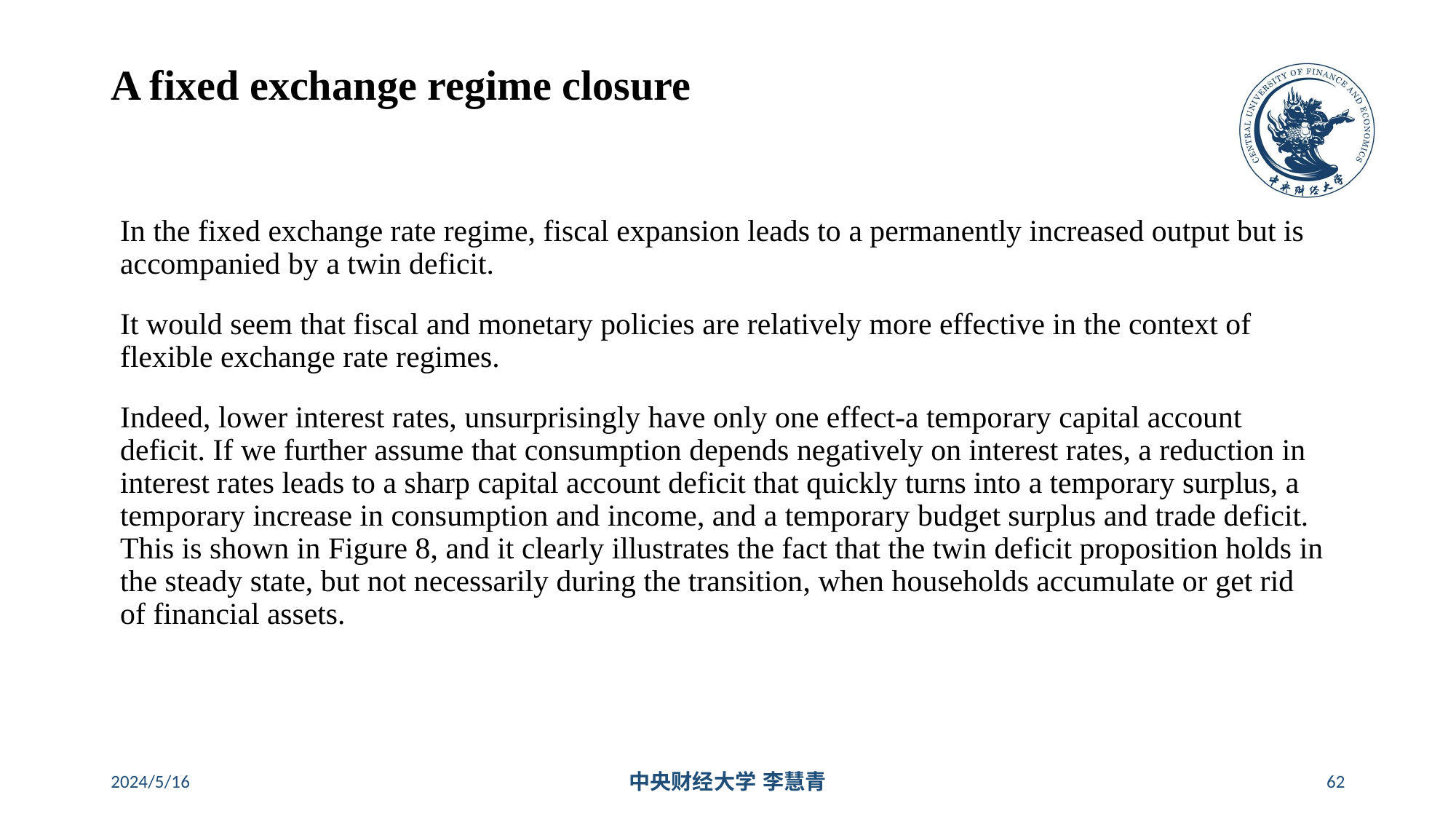

# A fixed exchange regime closure
In the fixed exchange rate regime, fiscal expansion leads to a permanently increased output but is accompanied by a twin deficit.
It would seem that fiscal and monetary policies are relatively more effective in the context of flexible exchange rate regimes.
Indeed, lower interest rates, unsurprisingly have only one effect-a temporary capital account deficit. If we further assume that consumption depends negatively on interest rates, a reduction in interest rates leads to a sharp capital account deficit that quickly turns into a temporary surplus, a temporary increase in consumption and income, and a temporary budget surplus and trade deficit. This is shown in Figure 8, and it clearly illustrates the fact that the twin deficit proposition holds in the steady state, but not necessarily during the transition, when households accumulate or get rid of financial assets.

2024/5/16
中央财经大学 李慧青
62